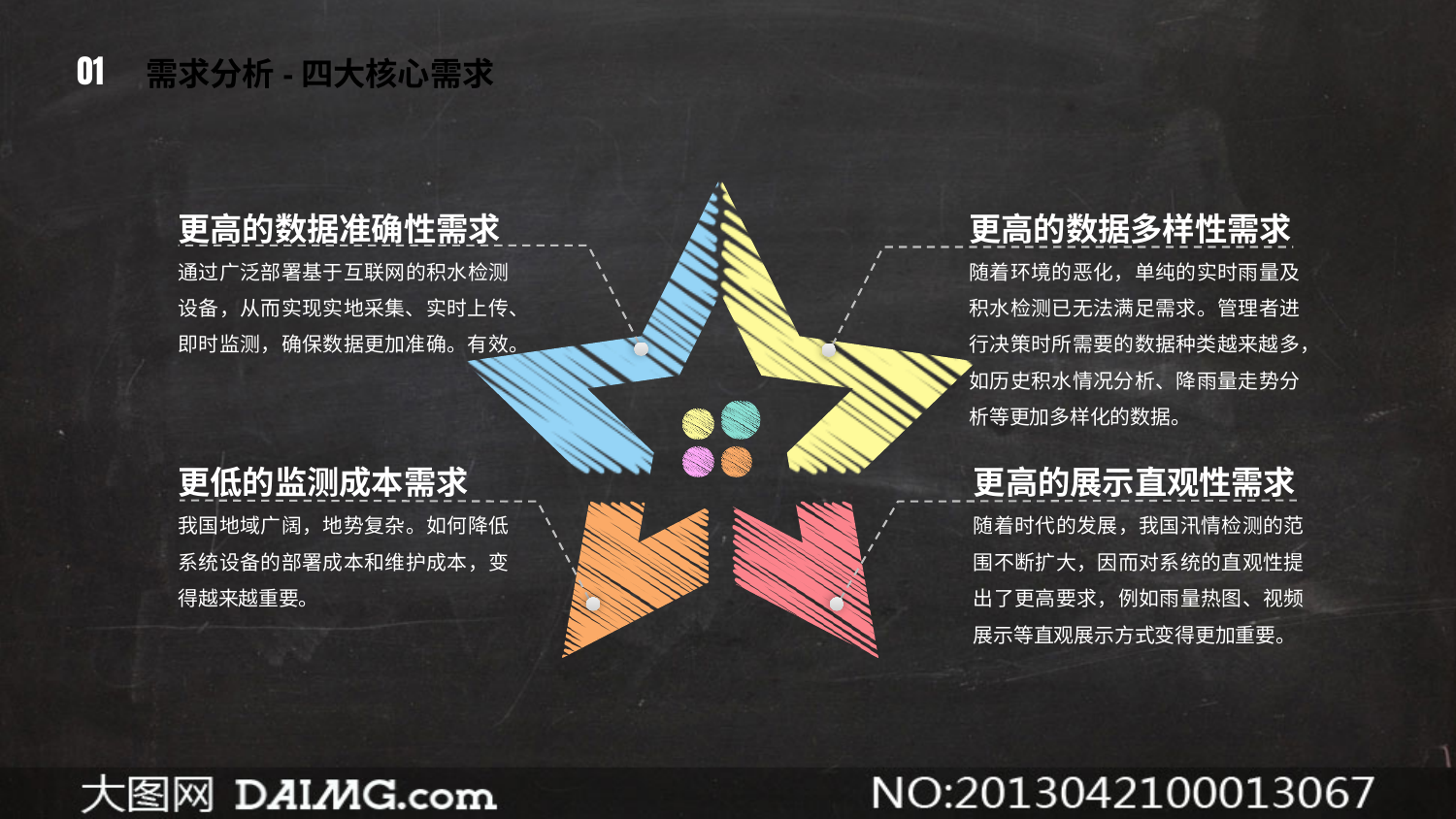

01
需求分析-四大核心需求

更高的数据准确性需求
通过广泛部署基于互联网的积水检测设备，从而实现实地采集、实时上传、即时监测，确保数据更加准确。有效。
更高的数据多样性需求
随着环境的恶化，单纯的实时雨量及积水检测已无法满足需求。管理者进行决策时所需要的数据种类越来越多，如历史积水情况分析、降雨量走势分析等更加多样化的数据。

更低的监测成本需求
我国地域广阔，地势复杂。如何降低系统设备的部署成本和维护成本，变得越来越重要。
更高的展示直观性需求
随着时代的发展，我国汛情检测的范围不断扩大，因而对系统的直观性提出了更高要求，例如雨量热图、视频展示等直观展示方式变得更加重要。